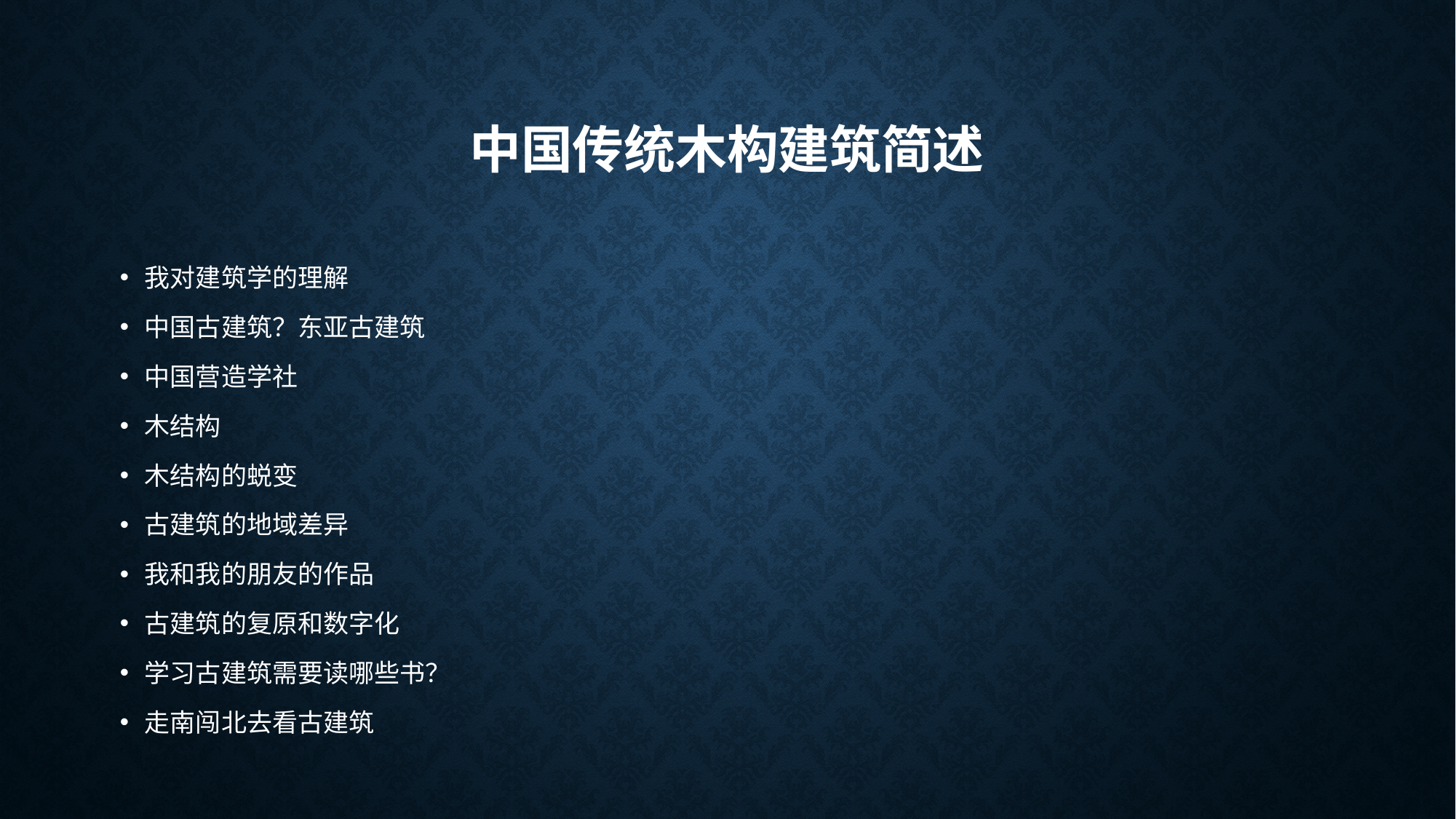

# 中国传统木构建筑简述
我对建筑学的理解
中国古建筑？东亚古建筑
中国营造学社
木结构
木结构的蜕变
古建筑的地域差异
我和我的朋友的作品
古建筑的复原和数字化
学习古建筑需要读哪些书？
走南闯北去看古建筑